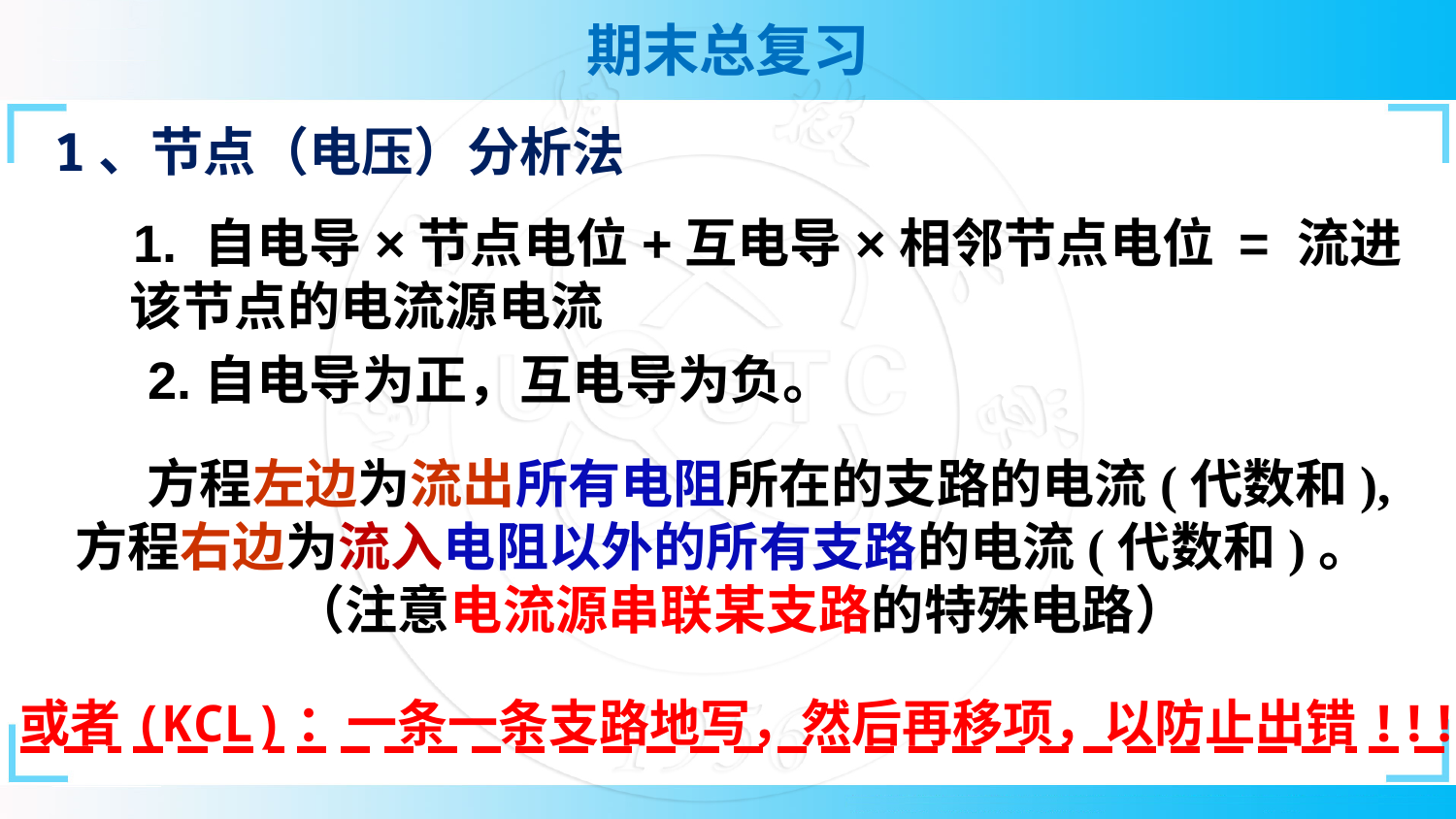

1、节点（电压）分析法
    1. 自电导×节点电位+互电导×相邻节点电位 = 流进该节点的电流源电流
     2.自电导为正，互电导为负。
     方程左边为流出所有电阻所在的支路的电流(代数和),方程右边为流入电阻以外的所有支路的电流(代数和)。
（注意电流源串联某支路的特殊电路）
或者(KCL)：一条一条支路地写，然后再移项，以防止出错!!!